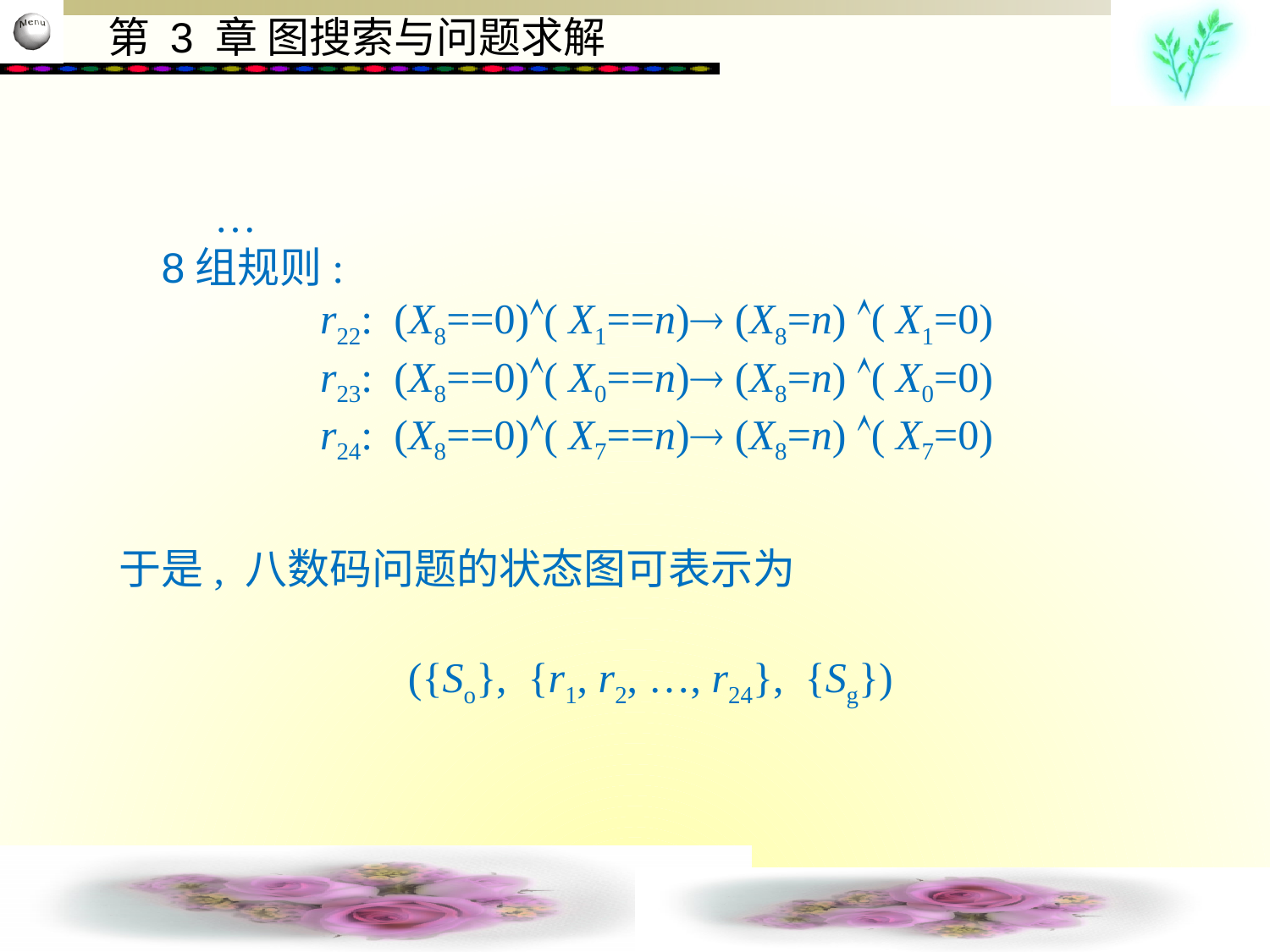

…
8组规则:
               r22:  (X8==0)∧( X1==n)→ (X8=n) ∧( X1=0)
               r23:  (X8==0)∧( X0==n)→ (X8=n) ∧( X0=0)
               r24:  (X8==0)∧( X7==n)→ (X8=n) ∧( X7=0)

 于是, 八数码问题的状态图可表示为
({So},  {r1, r2, …, r24},  {Sg})